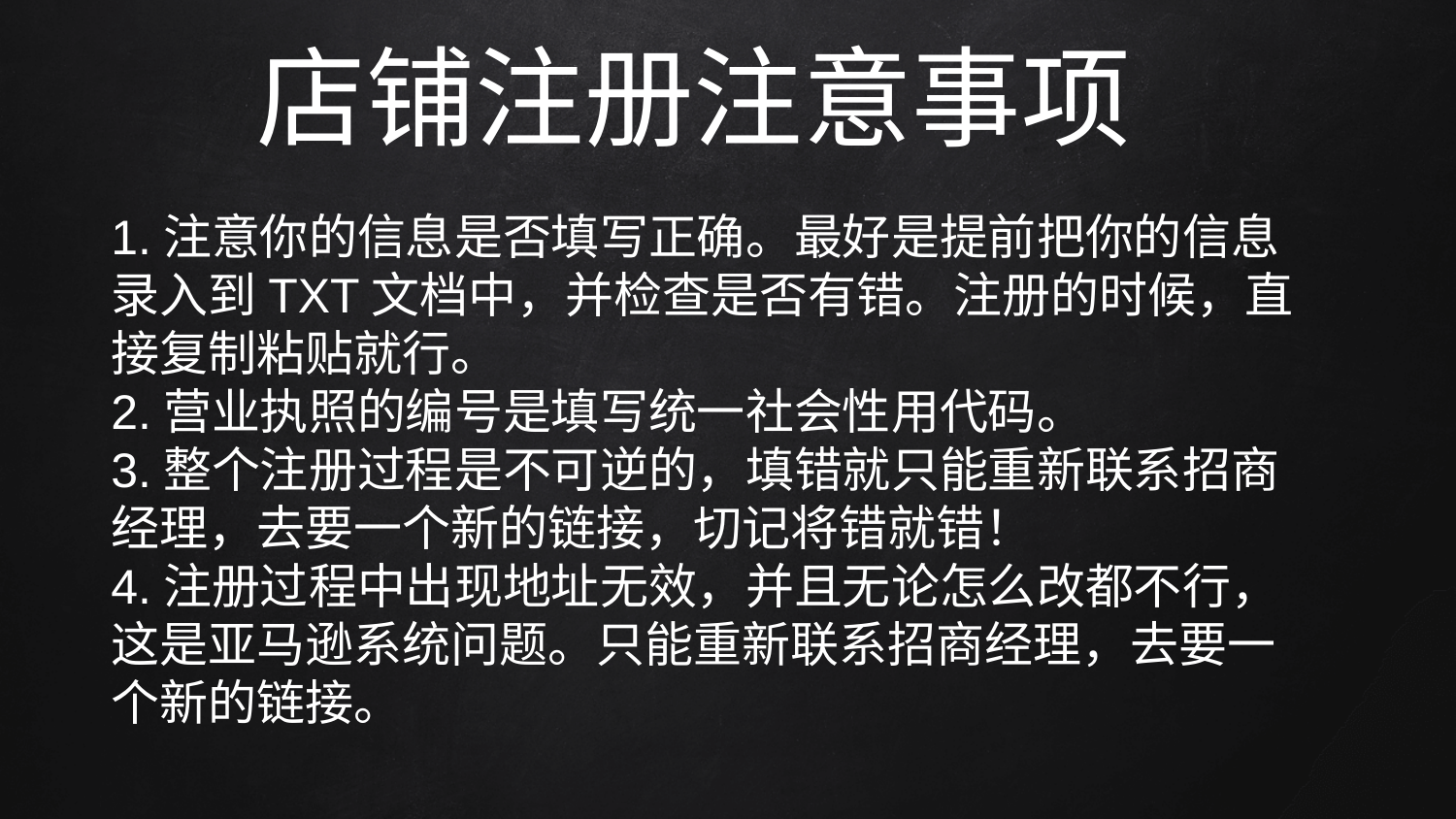

店铺注册注意事项
# 1.注意你的信息是否填写正确。最好是提前把你的信息录入到TXT文档中，并检查是否有错。注册的时候，直接复制粘贴就行。 2.营业执照的编号是填写统一社会性用代码。 3.整个注册过程是不可逆的，填错就只能重新联系招商经理，去要一个新的链接，切记将错就错！ 4.注册过程中出现地址无效，并且无论怎么改都不行，这是亚马逊系统问题。只能重新联系招商经理，去要一个新的链接。